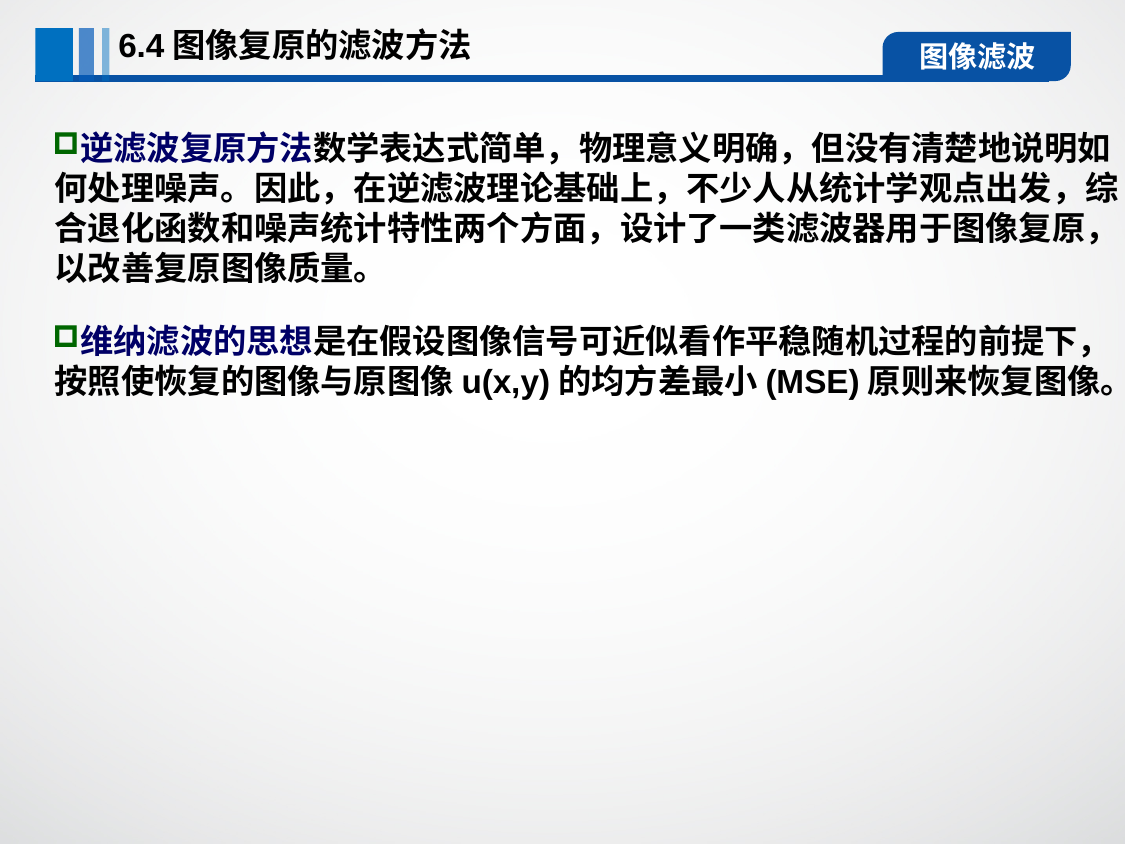

6.4图像复原的滤波方法
图像滤波
逆滤波复原方法数学表达式简单，物理意义明确，但没有清楚地说明如何处理噪声。因此，在逆滤波理论基础上，不少人从统计学观点出发，综合退化函数和噪声统计特性两个方面，设计了一类滤波器用于图像复原，以改善复原图像质量。
维纳滤波的思想是在假设图像信号可近似看作平稳随机过程的前提下，按照使恢复的图像与原图像u(x,y)的均方差最小(MSE)原则来恢复图像。

63